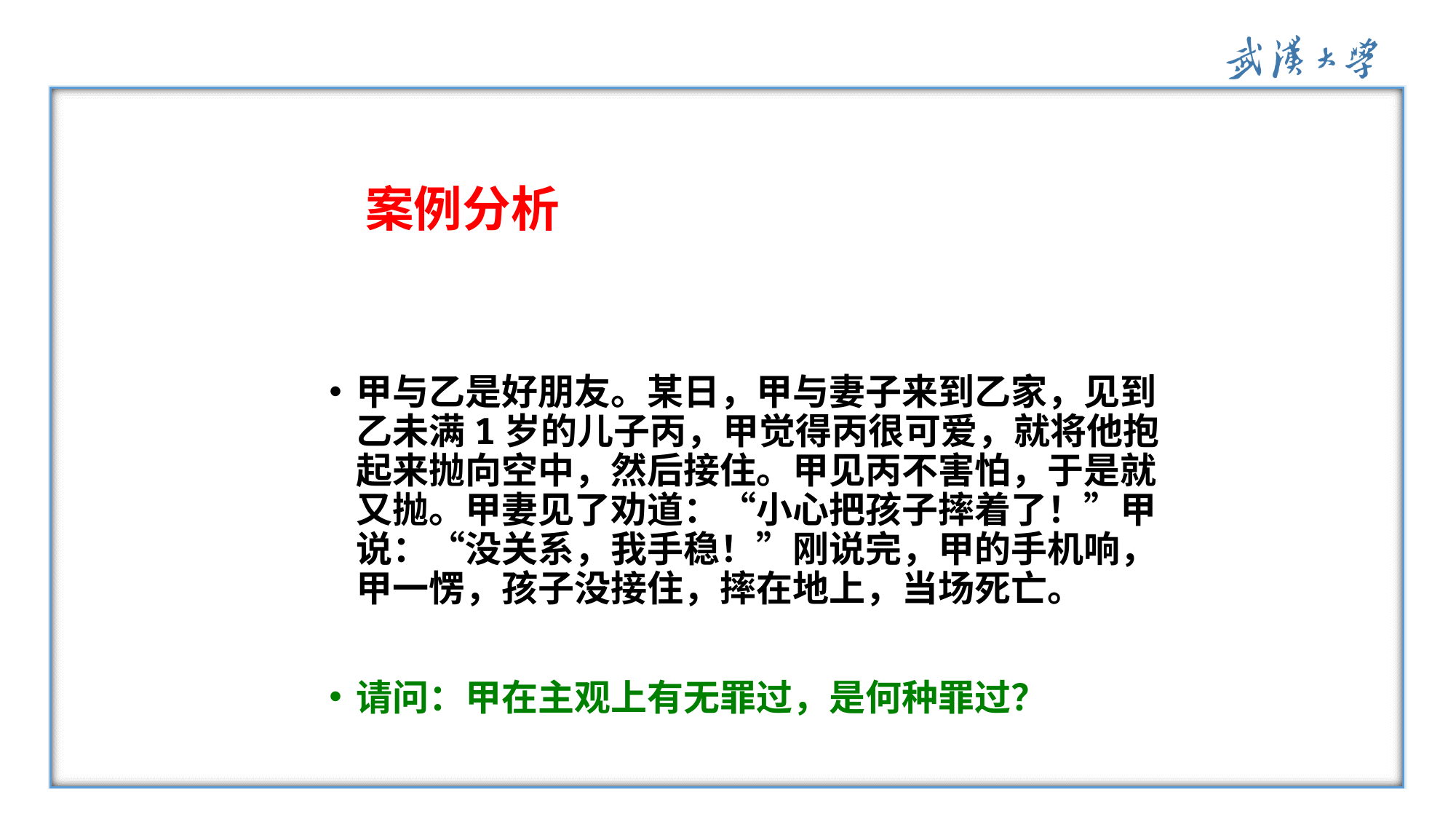

#
案例分析

甲与乙是好朋友。某日，甲与妻子来到乙家，见到乙未满1岁的儿子丙，甲觉得丙很可爱，就将他抱起来抛向空中，然后接住。甲见丙不害怕，于是就又抛。甲妻见了劝道：“小心把孩子摔着了！”甲说：“没关系，我手稳！”刚说完，甲的手机响，甲一愣，孩子没接住，摔在地上，当场死亡。

请问：甲在主观上有无罪过，是何种罪过？